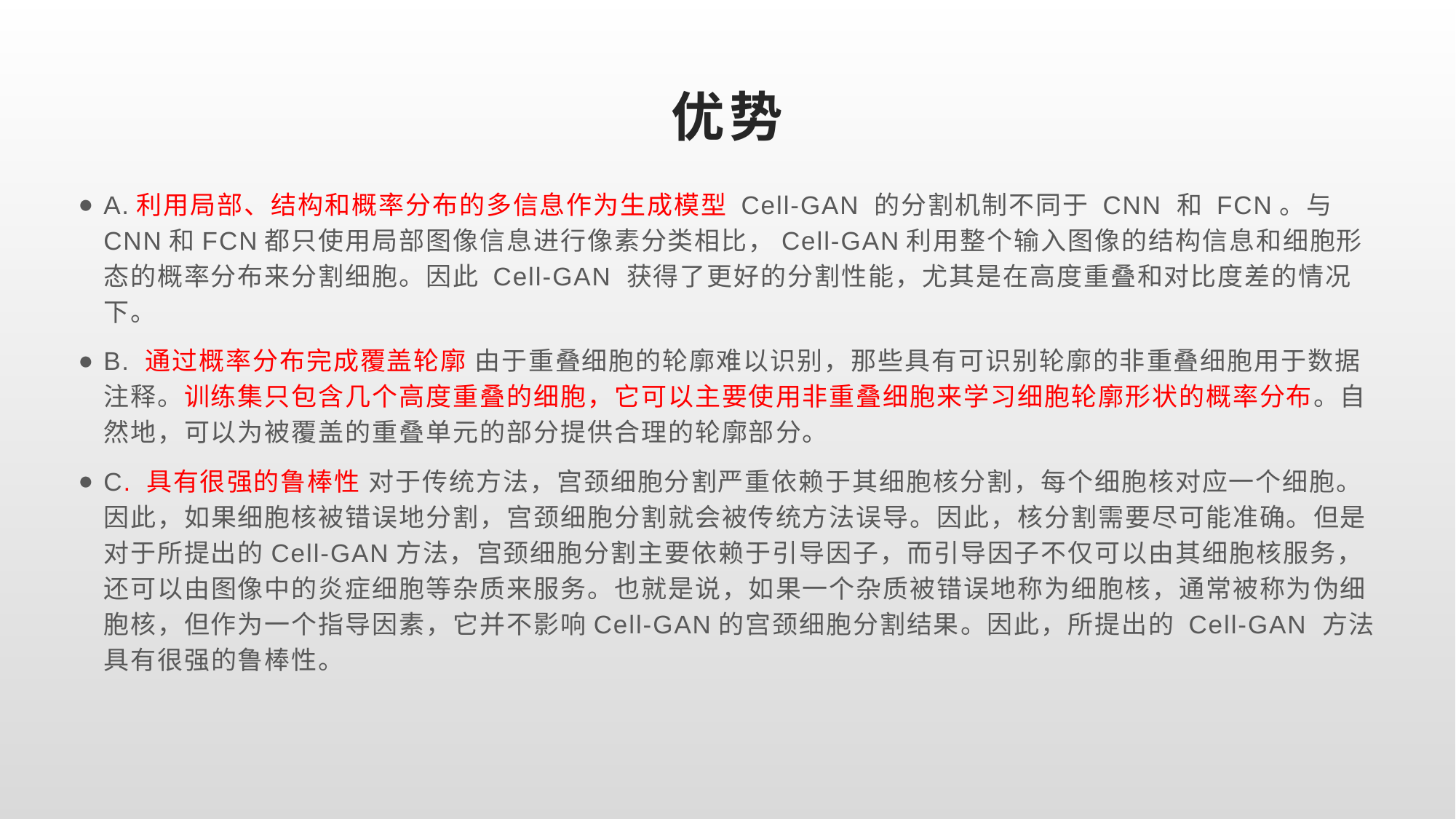

# 优势
A.利用局部、结构和概率分布的多信息作为生成模型 Cell-GAN 的分割机制不同于 CNN 和 FCN。与CNN和FCN都只使用局部图像信息进行像素分类相比，Cell-GAN利用整个输入图像的结构信息和细胞形态的概率分布来分割细胞。因此 Cell-GAN 获得了更好的分割性能，尤其是在高度重叠和对比度差的情况下。
B. 通过概率分布完成覆盖轮廓 由于重叠细胞的轮廓难以识别，那些具有可识别轮廓的非重叠细胞用于数据注释。训练集只包含几个高度重叠的细胞，它可以主要使用非重叠细胞来学习细胞轮廓形状的概率分布。自然地，可以为被覆盖的重叠单元的部分提供合理的轮廓部分。
C. 具有很强的鲁棒性 对于传统方法，宫颈细胞分割严重依赖于其细胞核分割，每个细胞核对应一个细胞。因此，如果细胞核被错误地分割，宫颈细胞分割就会被传统方法误导。因此，核分割需要尽可能准确。但是对于所提出的Cell-GAN方法，宫颈细胞分割主要依赖于引导因子，而引导因子不仅可以由其细胞核服务，还可以由图像中的炎症细胞等杂质来服务。也就是说，如果一个杂质被错误地称为细胞核，通常被称为伪细胞核，但作为一个指导因素，它并不影响Cell-GAN的宫颈细胞分割结果。因此，所提出的 Cell-GAN 方法具有很强的鲁棒性。